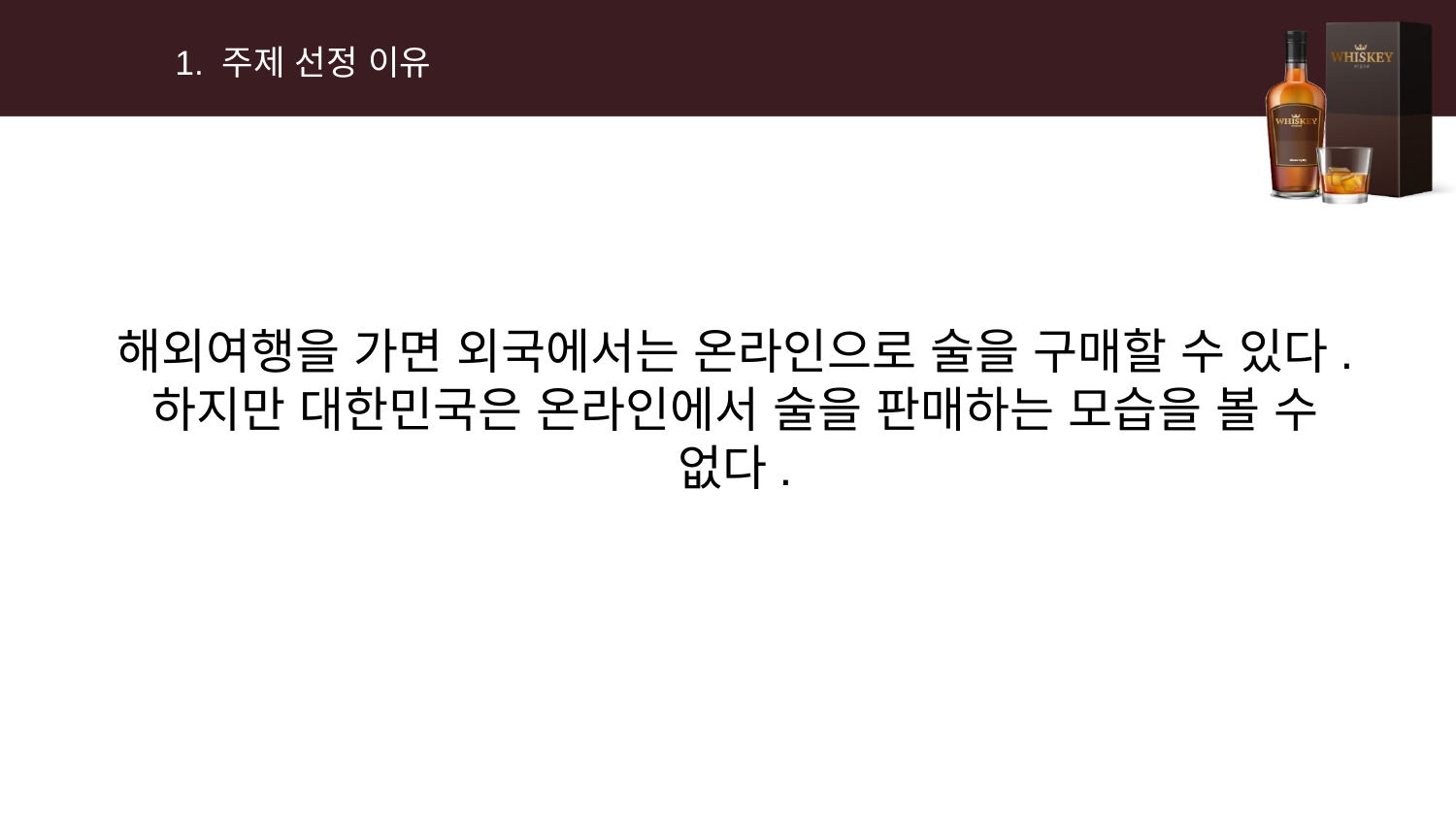

1. 주제 선정 이유
해외여행을 가면 외국에서는 온라인으로 술을 구매할 수 있다.
하지만 대한민국은 온라인에서 술을 판매하는 모습을 볼 수 없다.